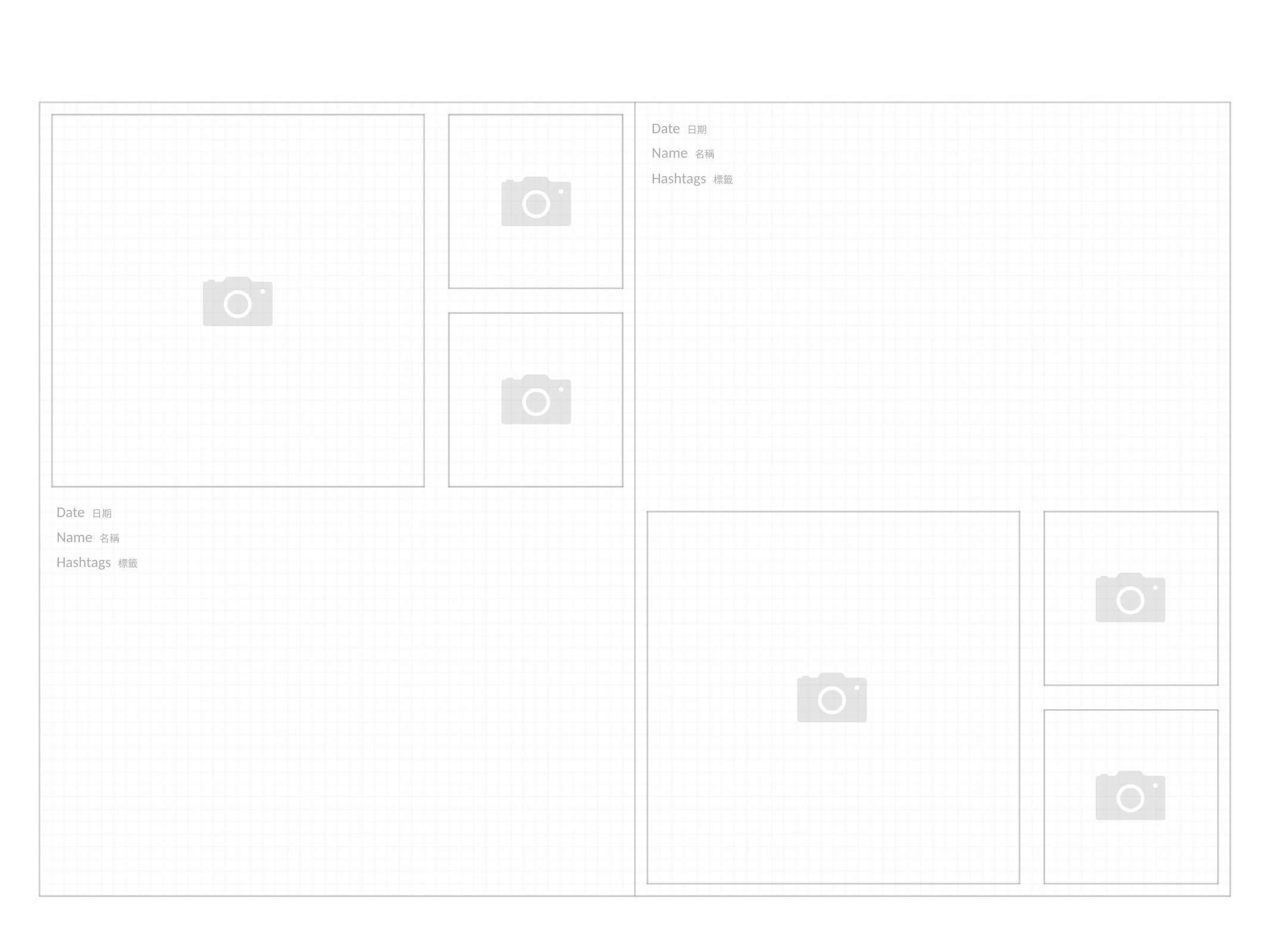

Date 日期
Name 名稱
Hashtags 標籤

Date 日期
Name 名稱
Hashtags 標籤